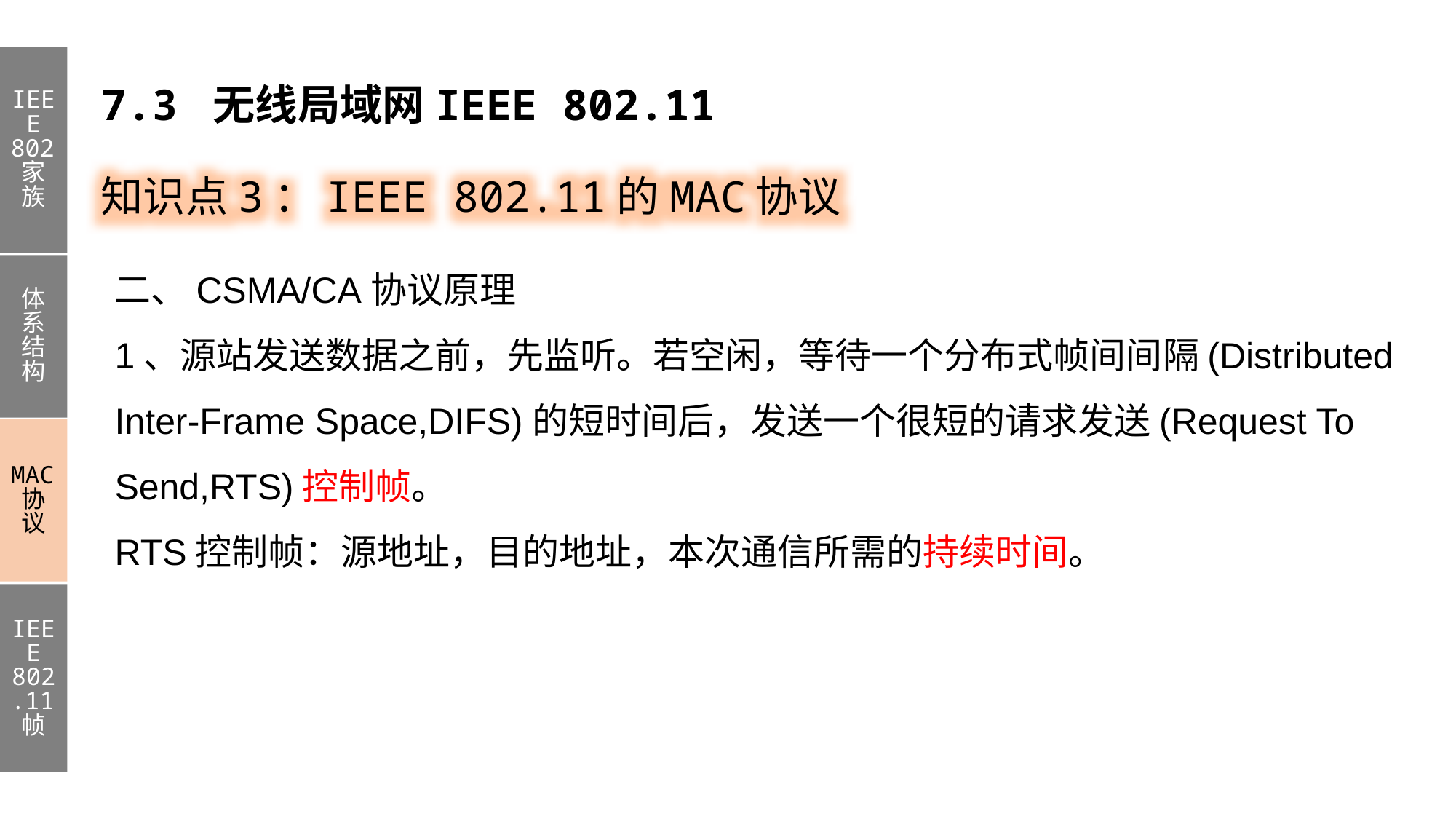

IEEE 802家族
体系结构
MAC协议
IEEE 802.11帧
7.3 无线局域网IEEE 802.11
知识点3：IEEE 802.11的MAC协议
二、CSMA/CA协议原理
1、源站发送数据之前，先监听。若空闲，等待一个分布式帧间间隔(Distributed  Inter-Frame Space,DIFS)的短时间后，发送一个很短的请求发送(Request To Send,RTS)控制帧。
RTS控制帧：源地址，目的地址，本次通信所需的持续时间。